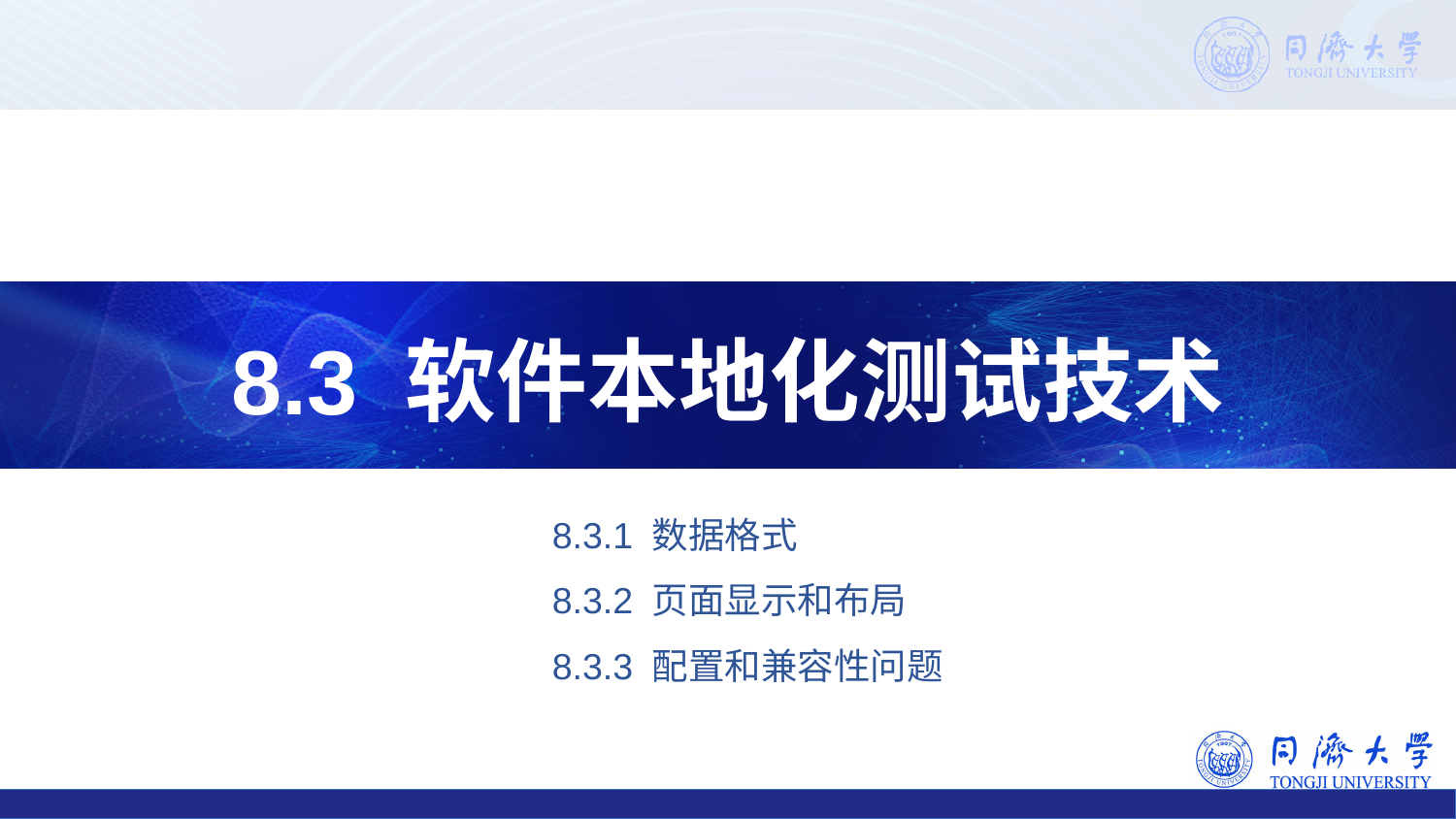

8.3 软件本地化测试技术
8.3.1 数据格式
8.3.2 页面显示和布局
8.3.3 配置和兼容性问题